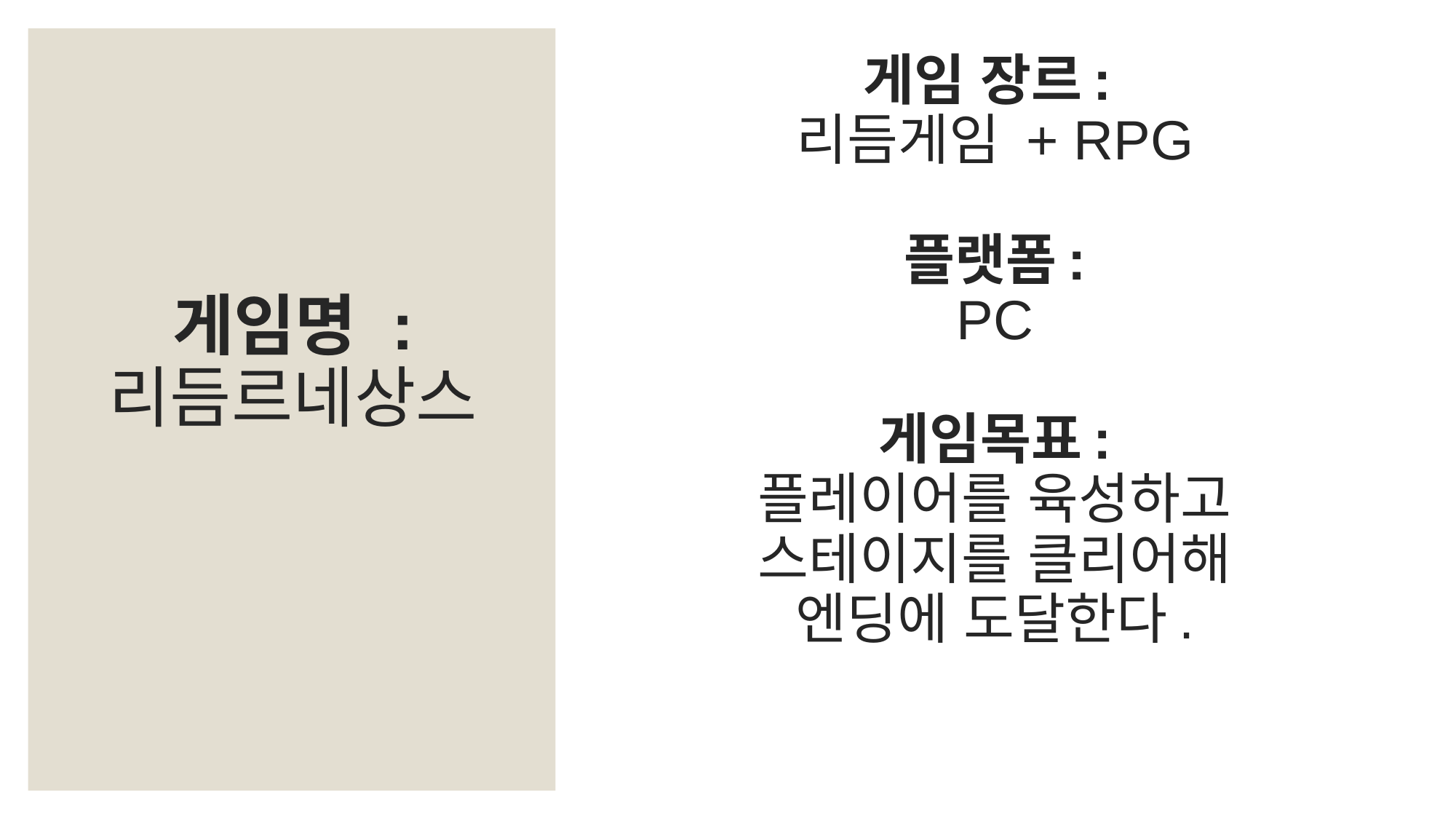

게임 장르:
리듬게임 + RPG

플랫폼:
PC

게임목표:
플레이어를 육성하고
스테이지를 클리어해
엔딩에 도달한다.
# 게임명 : 리듬르네상스